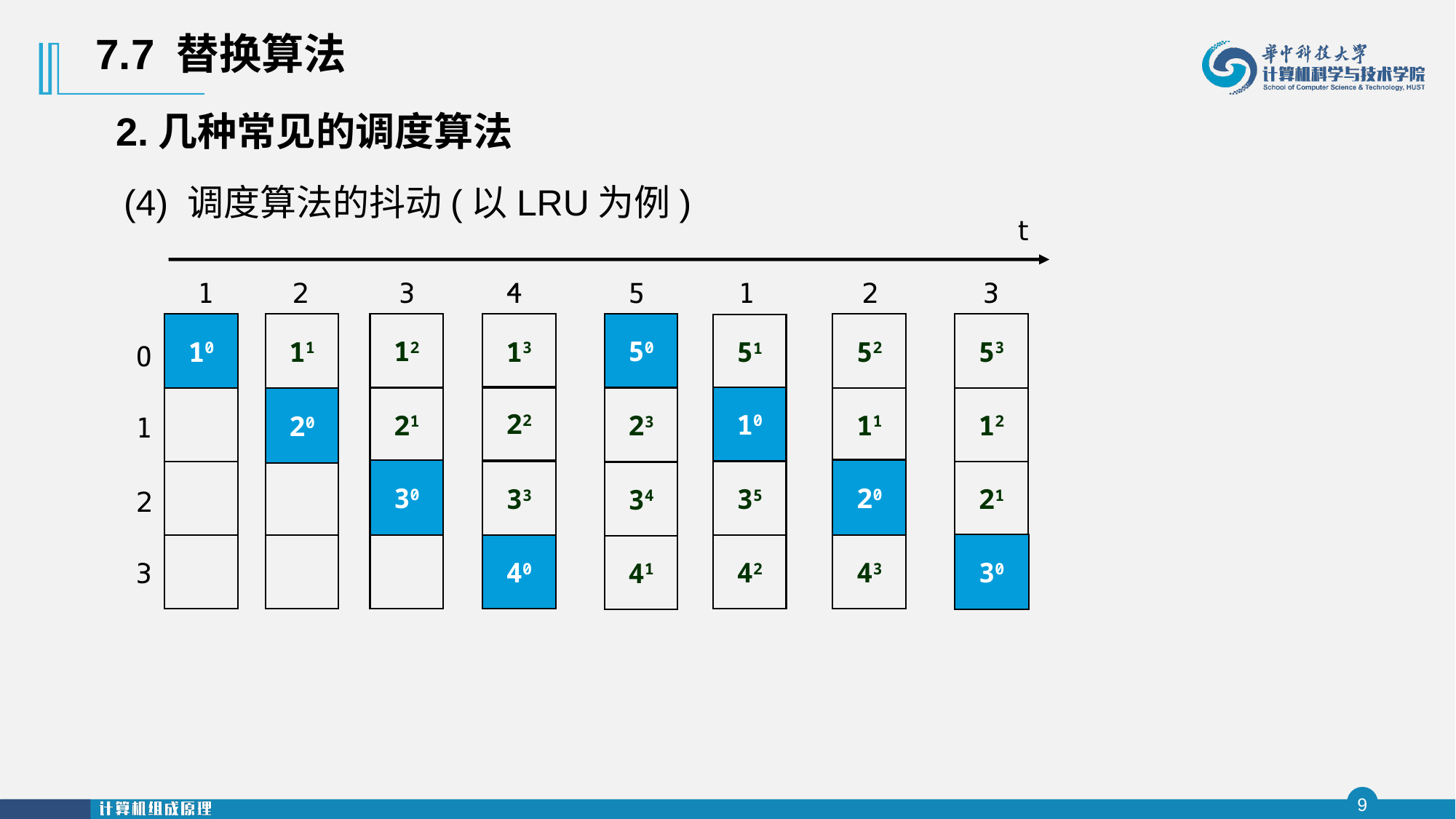

7.7 替换算法
2.几种常见的调度算法
(4) 调度算法的抖动(以LRU为例)
t

1
2
3
4
5
1
2
3
50
23
34
41

10
11

12
21

13
22
33

52
11
19
43
20
53
12
21
7
30
51
10
35
42
0
1
2
3
20
30
40